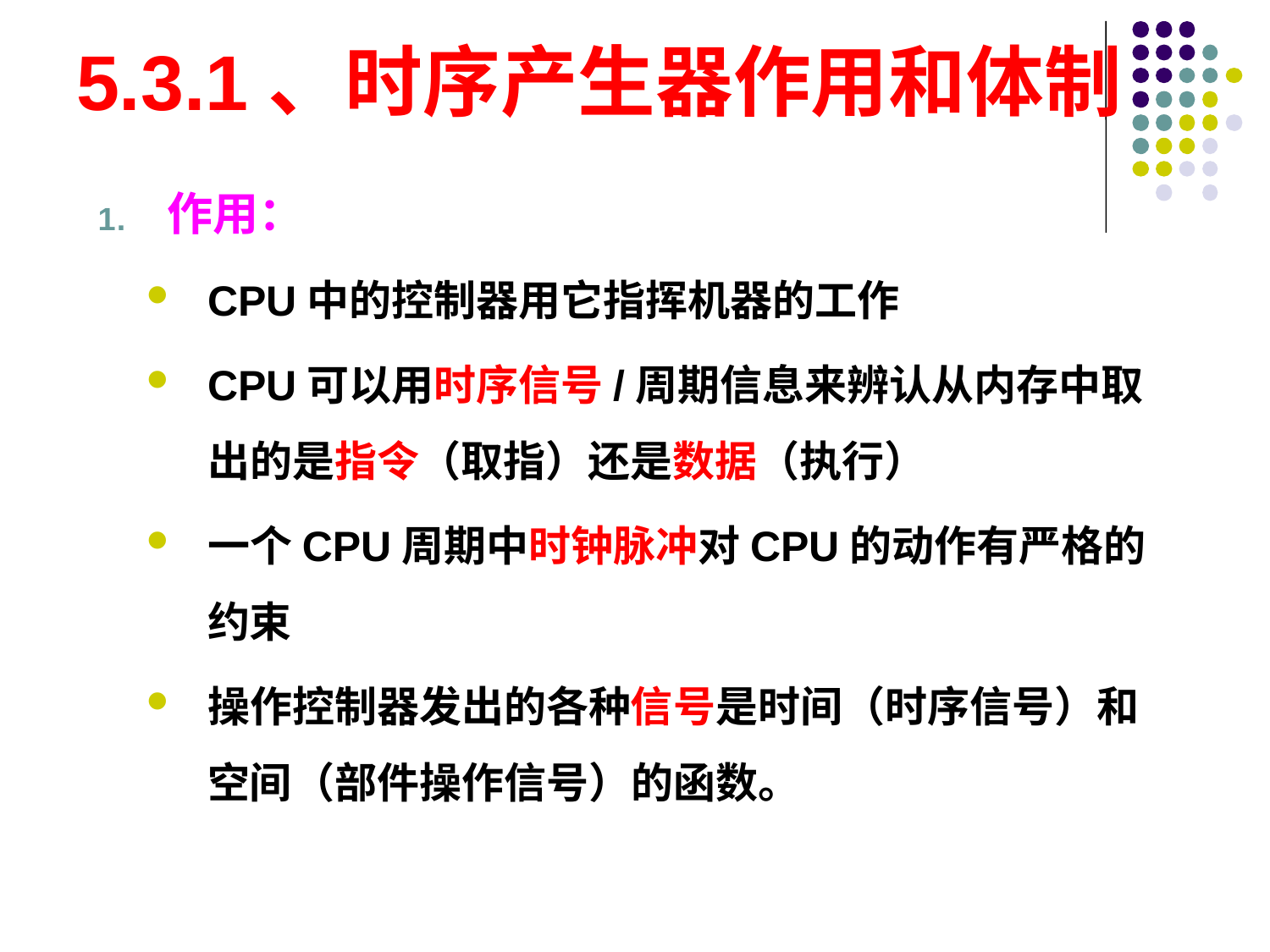

# 5.3.1、时序产生器作用和体制
作用：
CPU中的控制器用它指挥机器的工作
CPU可以用时序信号/周期信息来辨认从内存中取出的是指令（取指）还是数据（执行）
一个CPU周期中时钟脉冲对CPU的动作有严格的约束
操作控制器发出的各种信号是时间（时序信号）和空间（部件操作信号）的函数。

32